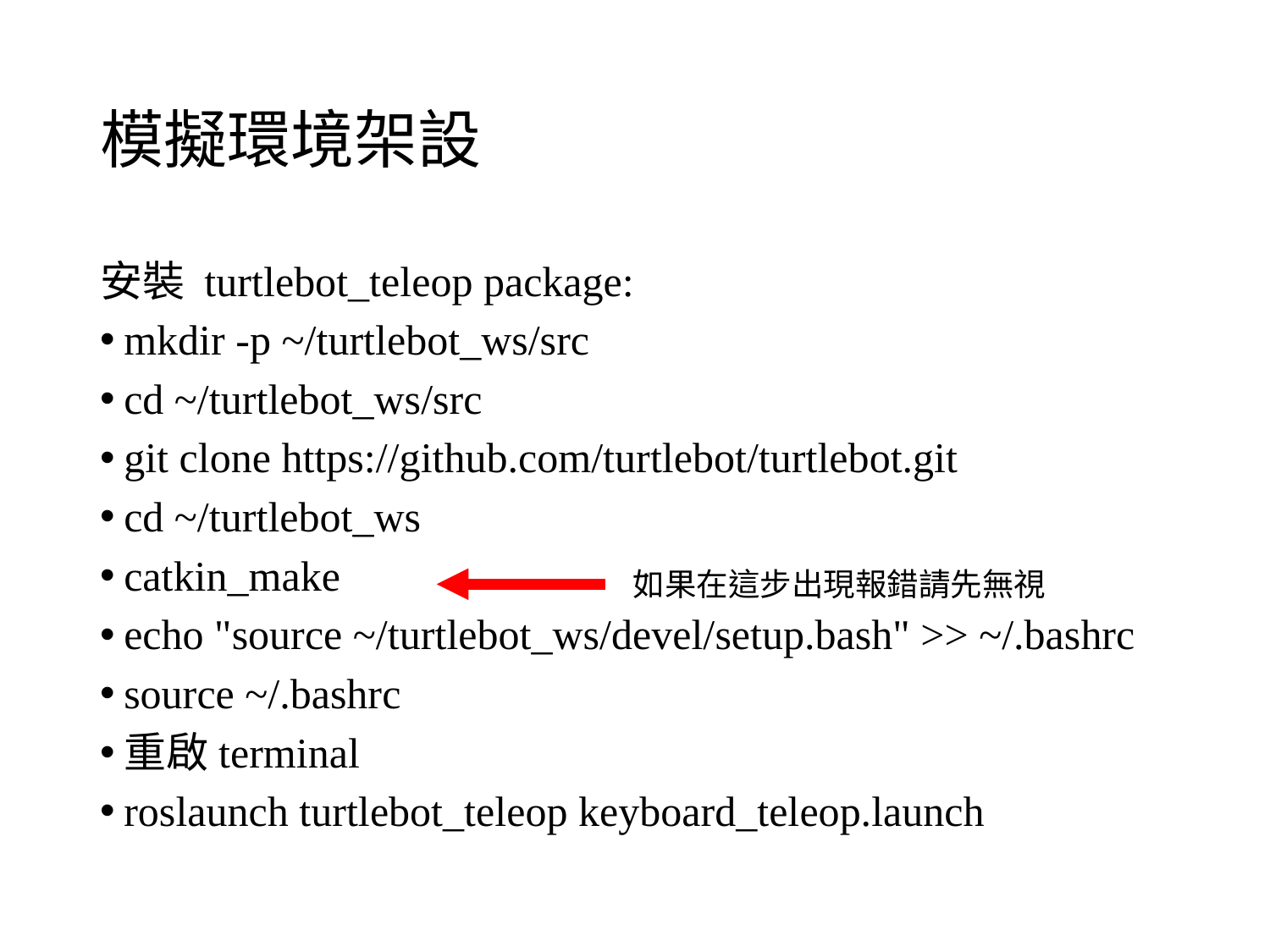

# 模擬環境架設
安裝 turtlebot_teleop package:
mkdir -p ~/turtlebot_ws/src
cd ~/turtlebot_ws/src
git clone https://github.com/turtlebot/turtlebot.git
cd ~/turtlebot_ws
catkin_make
echo "source ~/turtlebot_ws/devel/setup.bash" >> ~/.bashrc
source ~/.bashrc
重啟terminal
roslaunch turtlebot_teleop keyboard_teleop.launch
如果在這步出現報錯請先無視